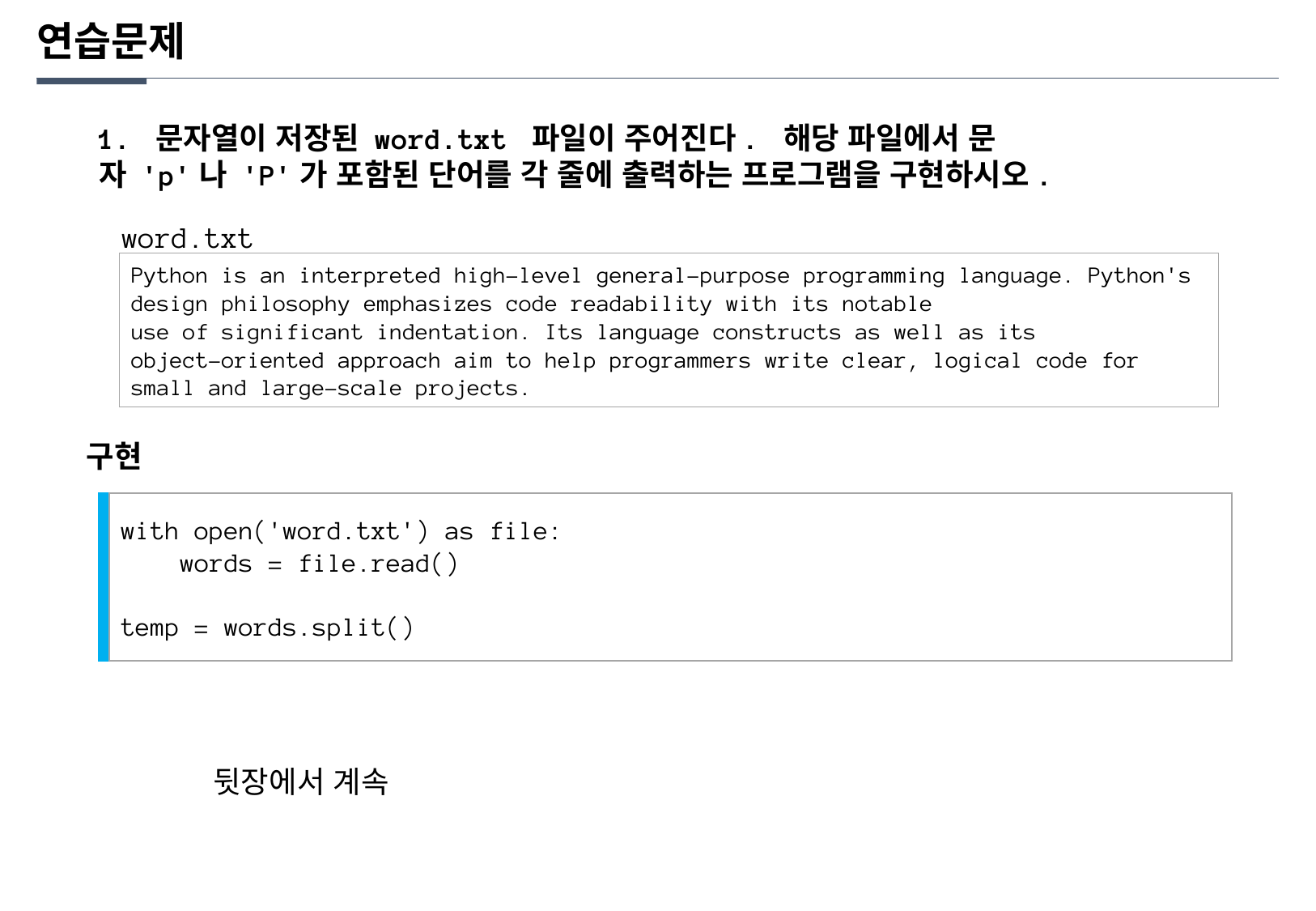

연습문제
1. 문자열이 저장된 word.txt 파일이 주어진다. 해당 파일에서 문자 'p'나 'P'가 포함된 단어를 각 줄에 출력하는 프로그램을 구현하시오.
word.txt
Python is an interpreted high-level general-purpose programming language. Python's
design philosophy emphasizes code readability with its notable
use of significant indentation. Its language constructs as well as its
object-oriented approach aim to help programmers write clear, logical code for
small and large-scale projects.
구현

with open('word.txt') as file:
    words = file.read()

temp = words.split()
뒷장에서 계속